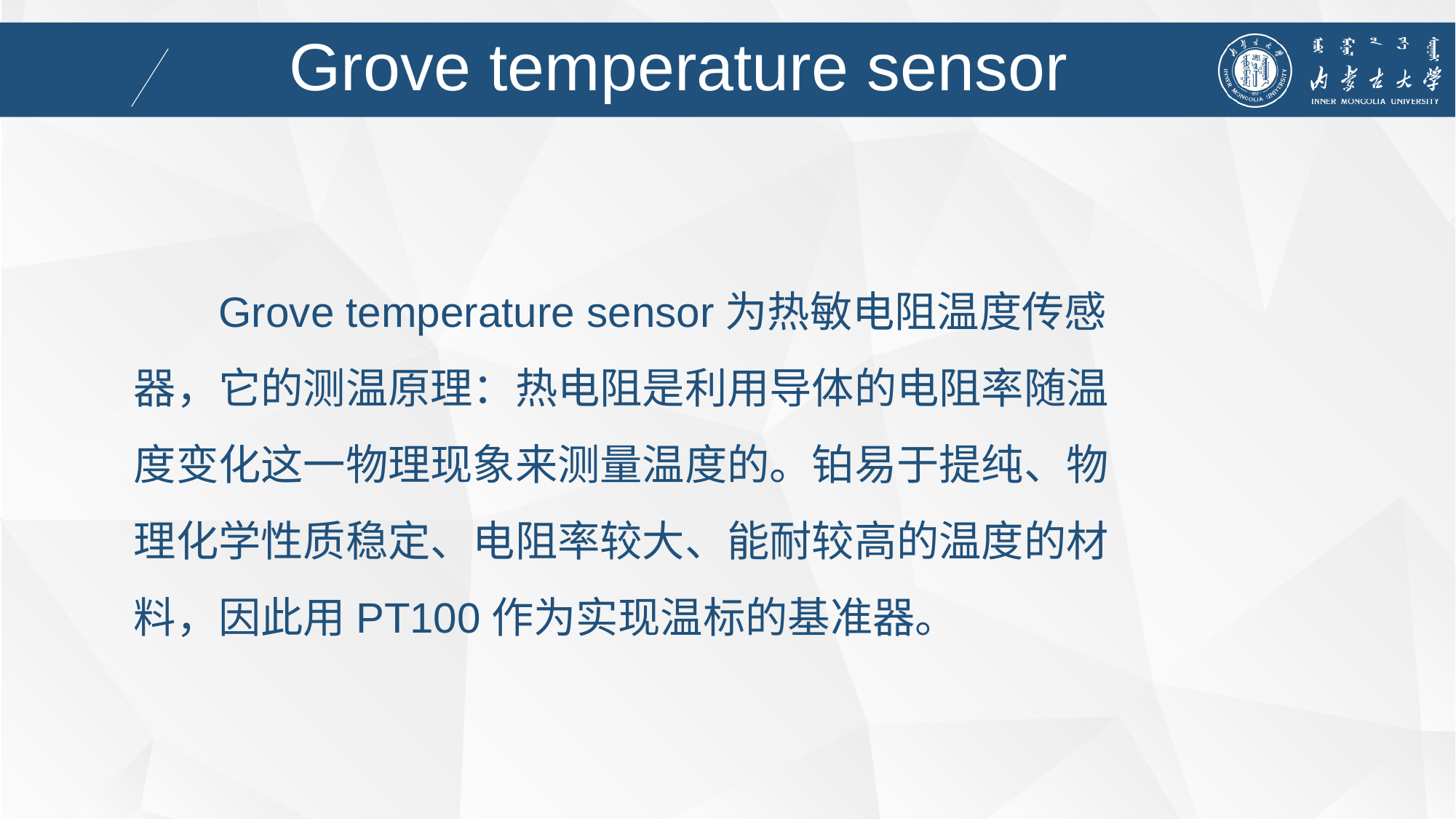

Grove temperature sensor

Grove temperature sensor为热敏电阻温度传感器，它的测温原理：热电阻是利用导体的电阻率随温度变化这一物理现象来测量温度的。铂易于提纯、物理化学性质稳定、电阻率较大、能耐较高的温度的材料，因此用PT100作为实现温标的基准器。